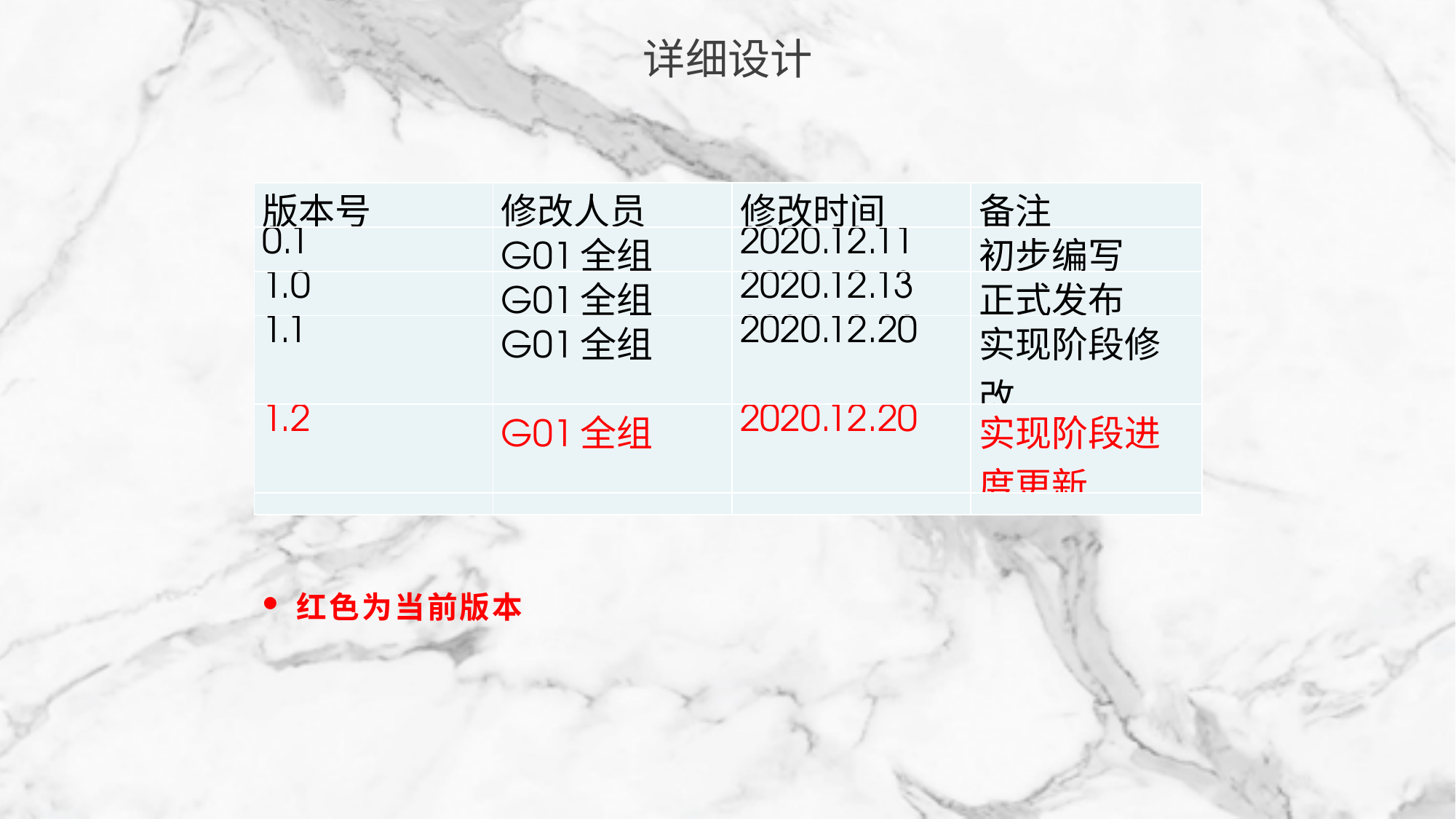

详细设计
| 版本号 | 修改人员 | 修改时间 | 备注 |
| --- | --- | --- | --- |
| 0.1 | G01全组 | 2020.12.11 | 初步编写 |
| 1.0 | G01全组 | 2020.12.13 | 正式发布 |
| 1.1 | G01全组 | 2020.12.20 | 实现阶段修改 |
| 1.2 | G01全组 | 2020.12.20 | 实现阶段进度更新 |
|  |  |  |  |
红色为当前版本